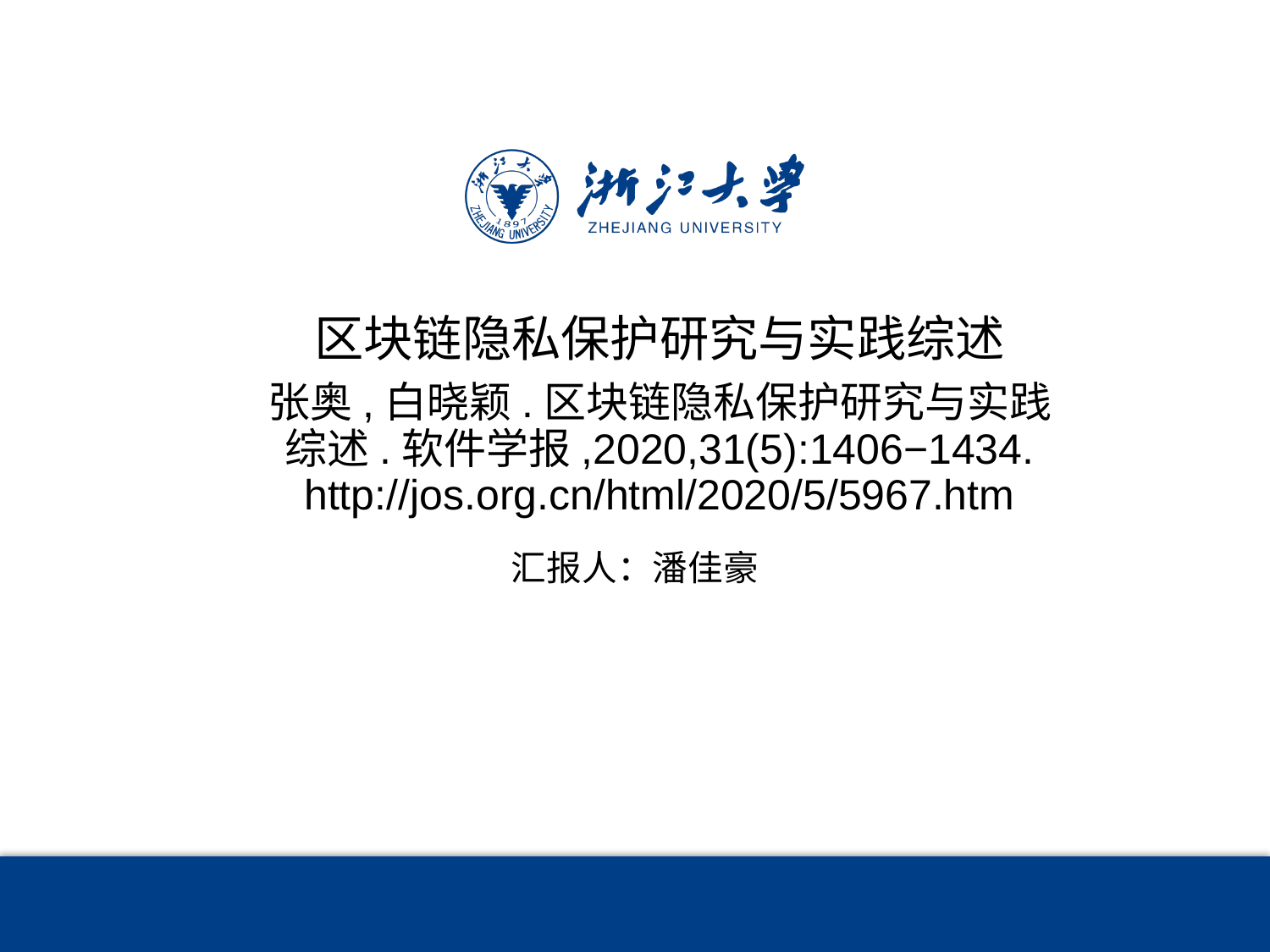

# 区块链隐私保护研究与实践综述
张奥,白晓颖.区块链隐私保护研究与实践综述.软件学报,2020,31(5):1406−1434. http://jos.org.cn/html/2020/5/5967.htm
汇报人：潘佳豪